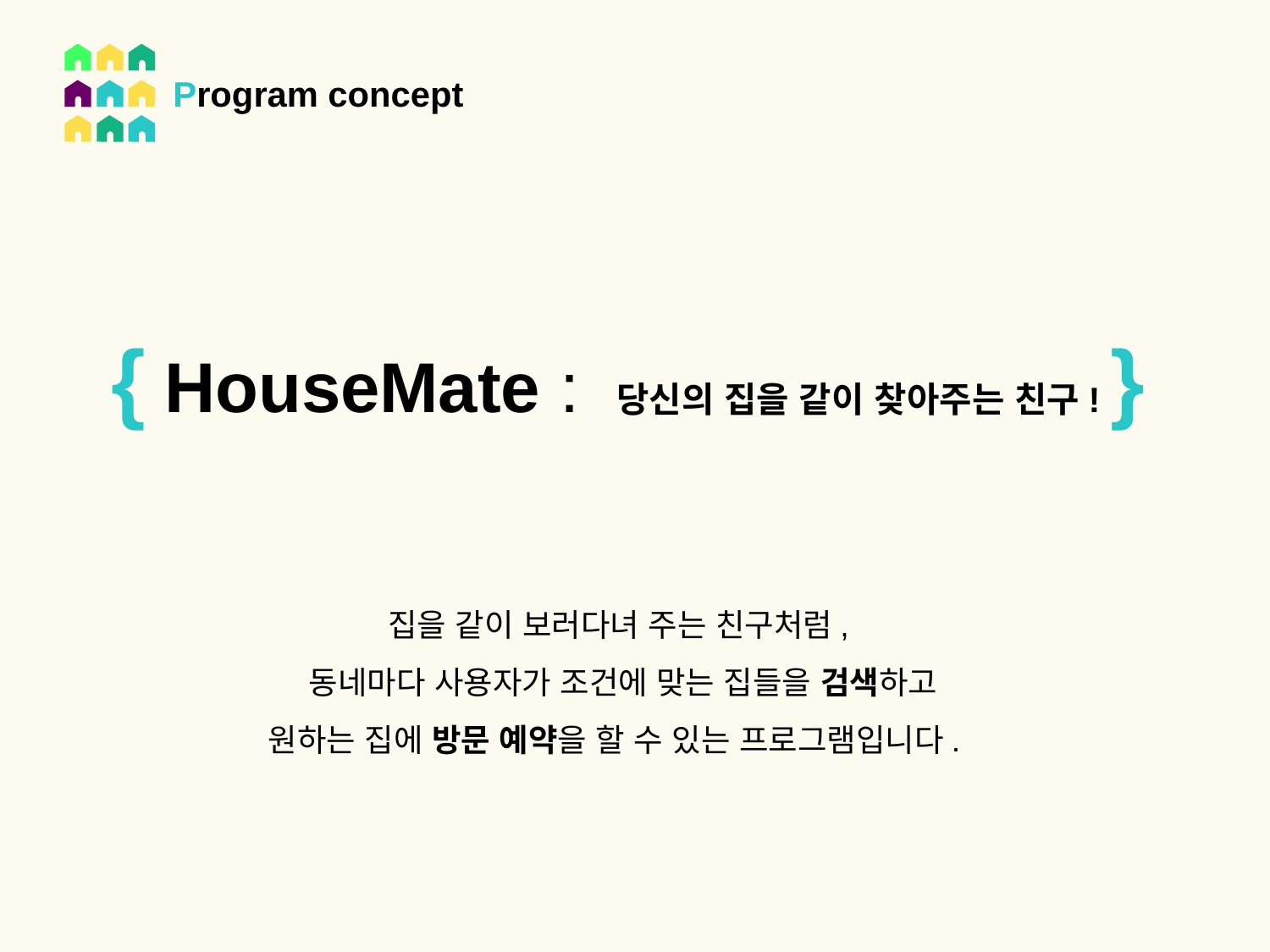

Program concept
{ HouseMate : 당신의 집을 같이 찾아주는 친구! }
집을 같이 보러다녀 주는 친구처럼,
동네마다 사용자가 조건에 맞는 집들을 검색하고
원하는 집에 방문 예약을 할 수 있는 프로그램입니다.